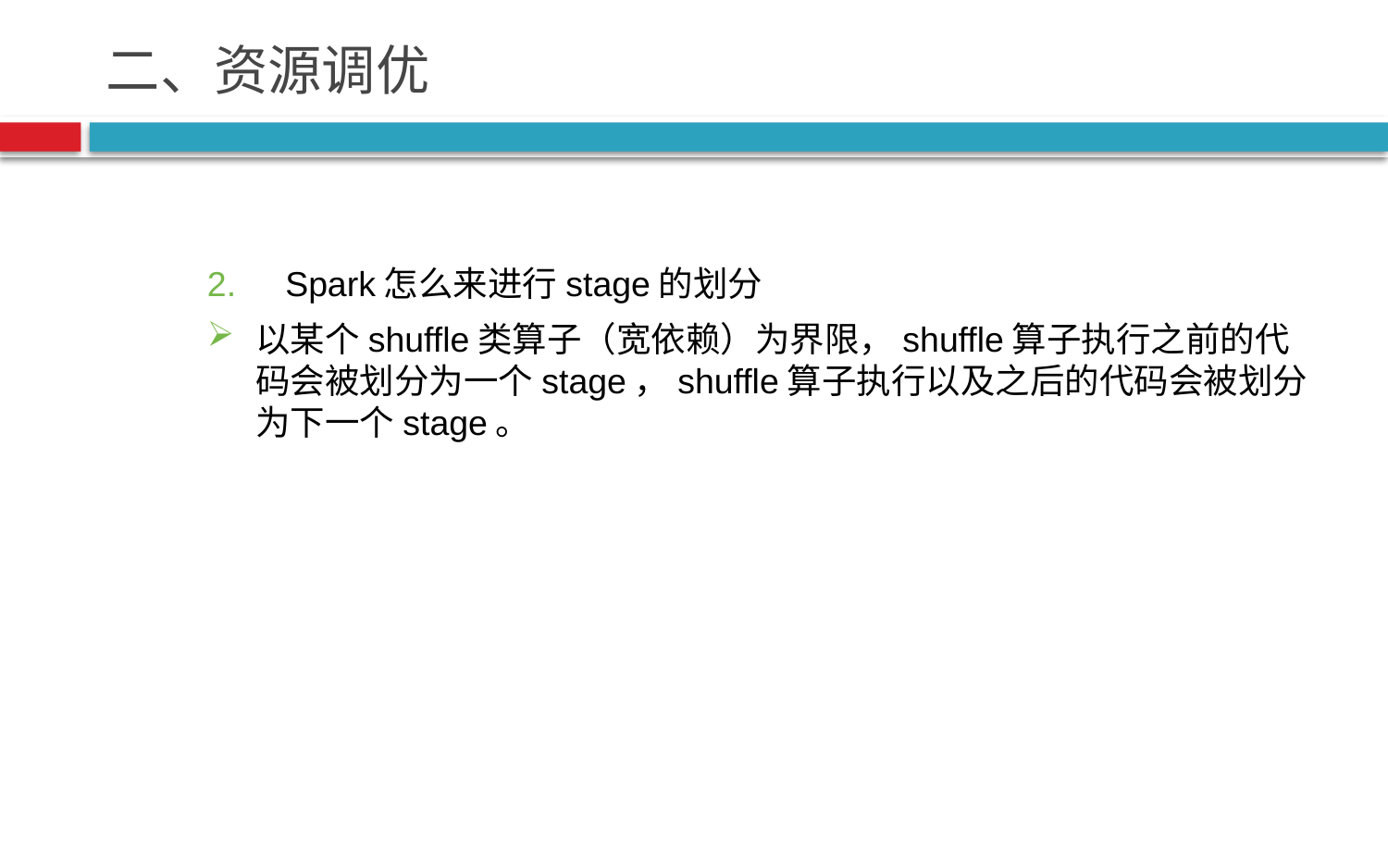

# 二、资源调优
Spark怎么来进行stage的划分
以某个shuffle类算子（宽依赖）为界限，shuffle算子执行之前的代码会被划分为一个stage，shuffle算子执行以及之后的代码会被划分为下一个stage。